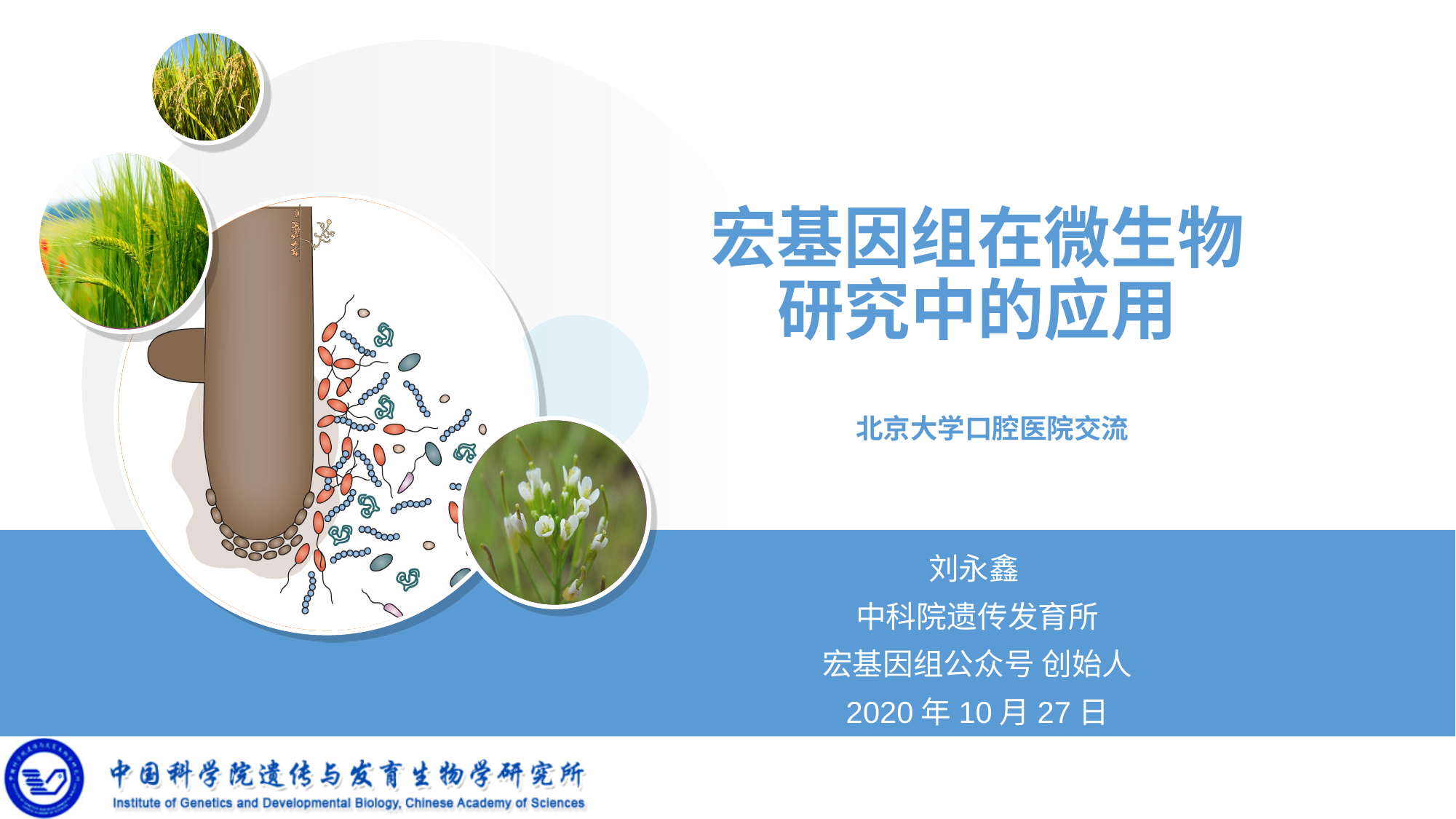

# 宏基因组在微生物 研究中的应用
北京大学口腔医院交流
刘永鑫
中科院遗传发育所
宏基因组公众号 创始人
2020年10月27日